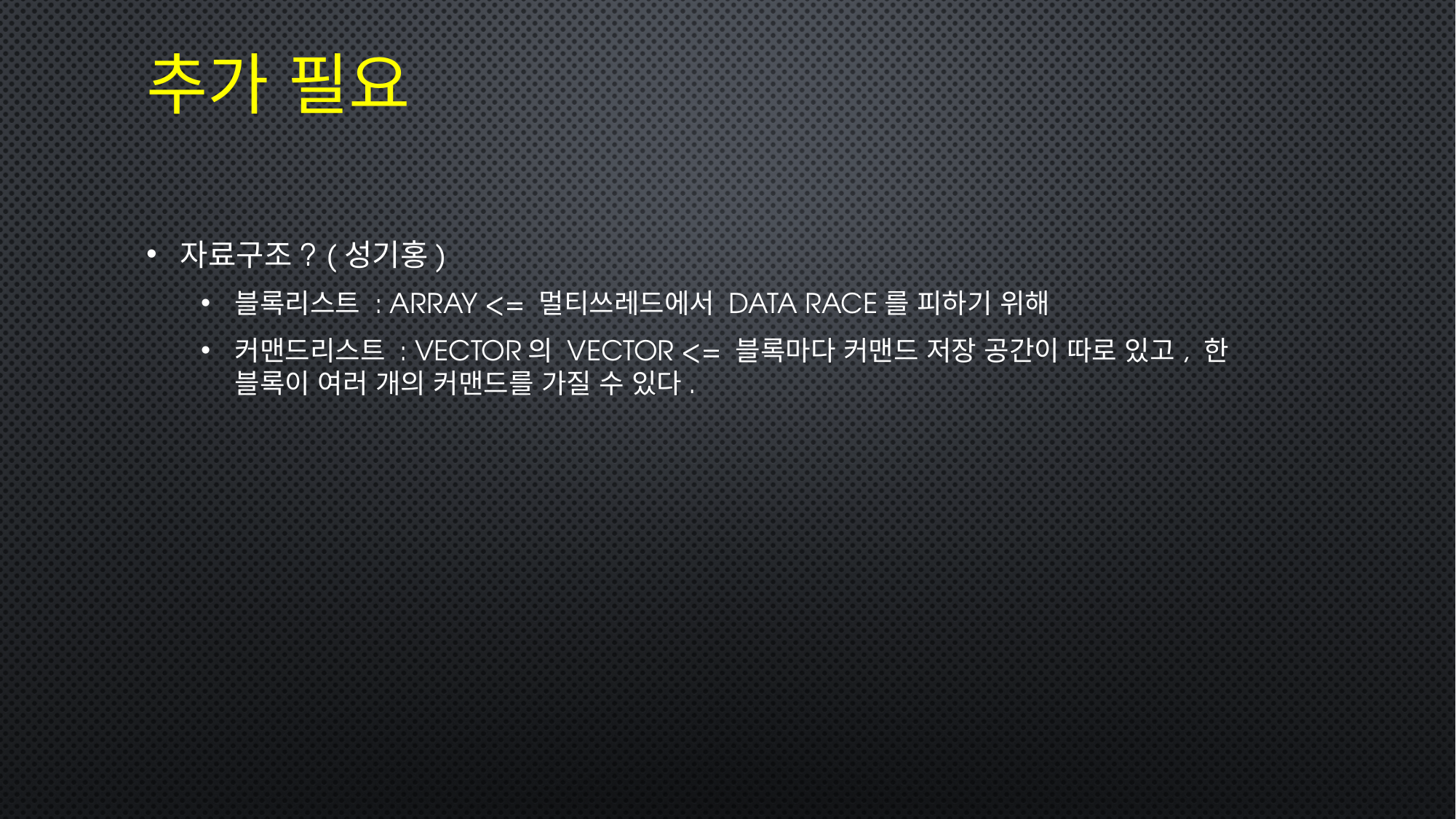

추가 필요

자료구조? (성기홍)
블록리스트 : Array <= 멀티쓰레드에서 data race를 피하기 위해
커맨드리스트 : VECTOR의 vector <= 블록마다 커맨드 저장 공간이 따로 있고, 한 블록이 여러 개의 커맨드를 가질 수 있다.